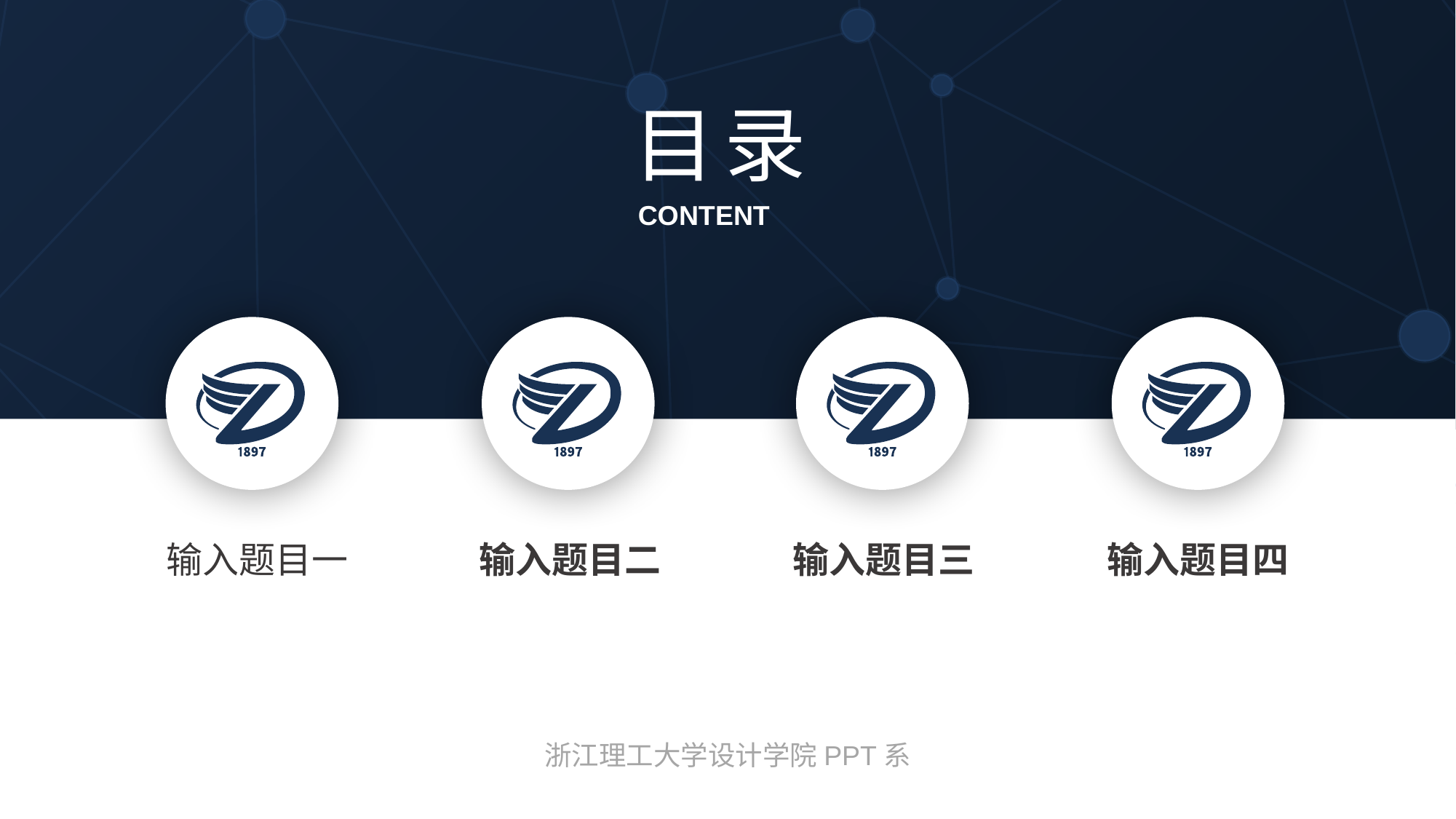

目录
CONTENT

输入题目一
输入题目二
输入题目三
输入题目四
浙江理工大学设计学院PPT系